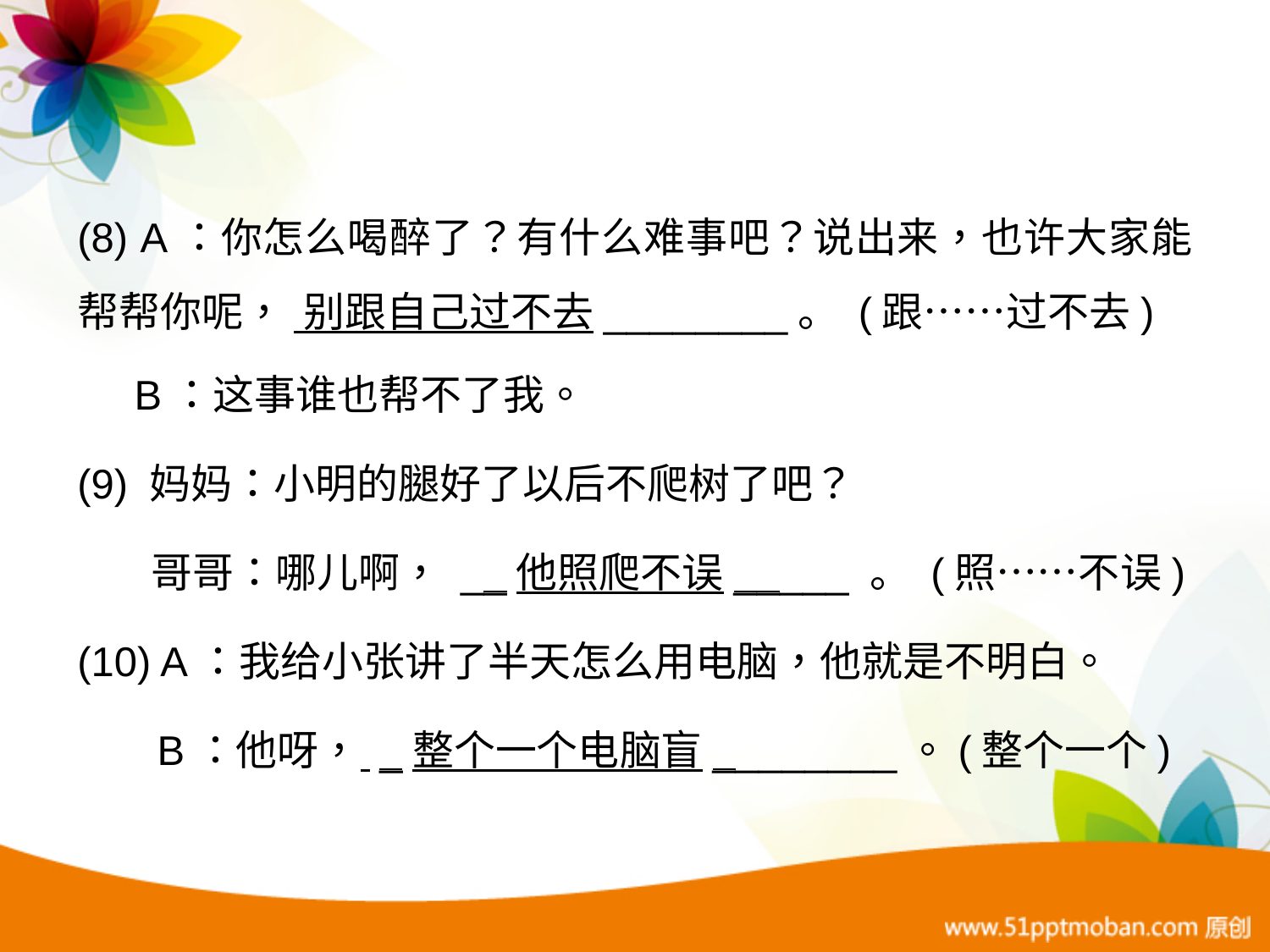

(8) A：你怎么喝醉了？有什么难事吧？说出来，也许大家能帮帮你呢，  别跟自己过不去________。 (跟……过不去)
 B：这事谁也帮不了我。
(9) 妈妈：小明的腿好了以后不爬树了吧？
  哥哥：哪儿啊， __他照爬不误_____ 。 (照……不误)
(10) A：我给小张讲了半天怎么用电脑，他就是不明白。
   B：他呀， _整个一个电脑盲________。(整个一个)